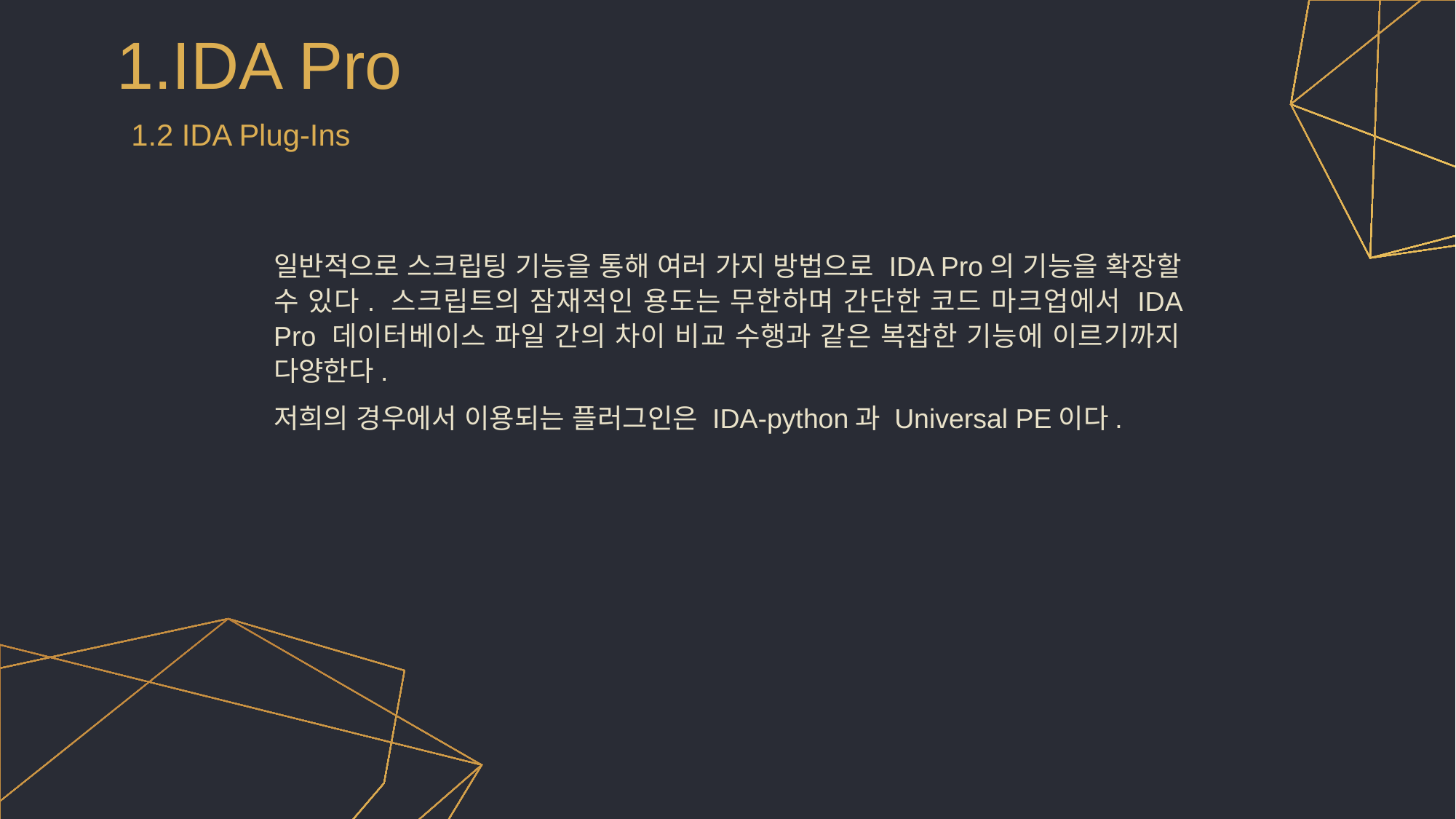

# 1.IDA Pro
1.2 IDA Plug-Ins
일반적으로 스크립팅 기능을 통해 여러 가지 방법으로 IDA Pro의 기능을 확장할 수 있다. 스크립트의 잠재적인 용도는 무한하며 간단한 코드 마크업에서 IDA Pro 데이터베이스 파일 간의 차이 비교 수행과 같은 복잡한 기능에 이르기까지 다양한다.
저희의 경우에서 이용되는 플러그인은 IDA-python과 Universal PE이다.